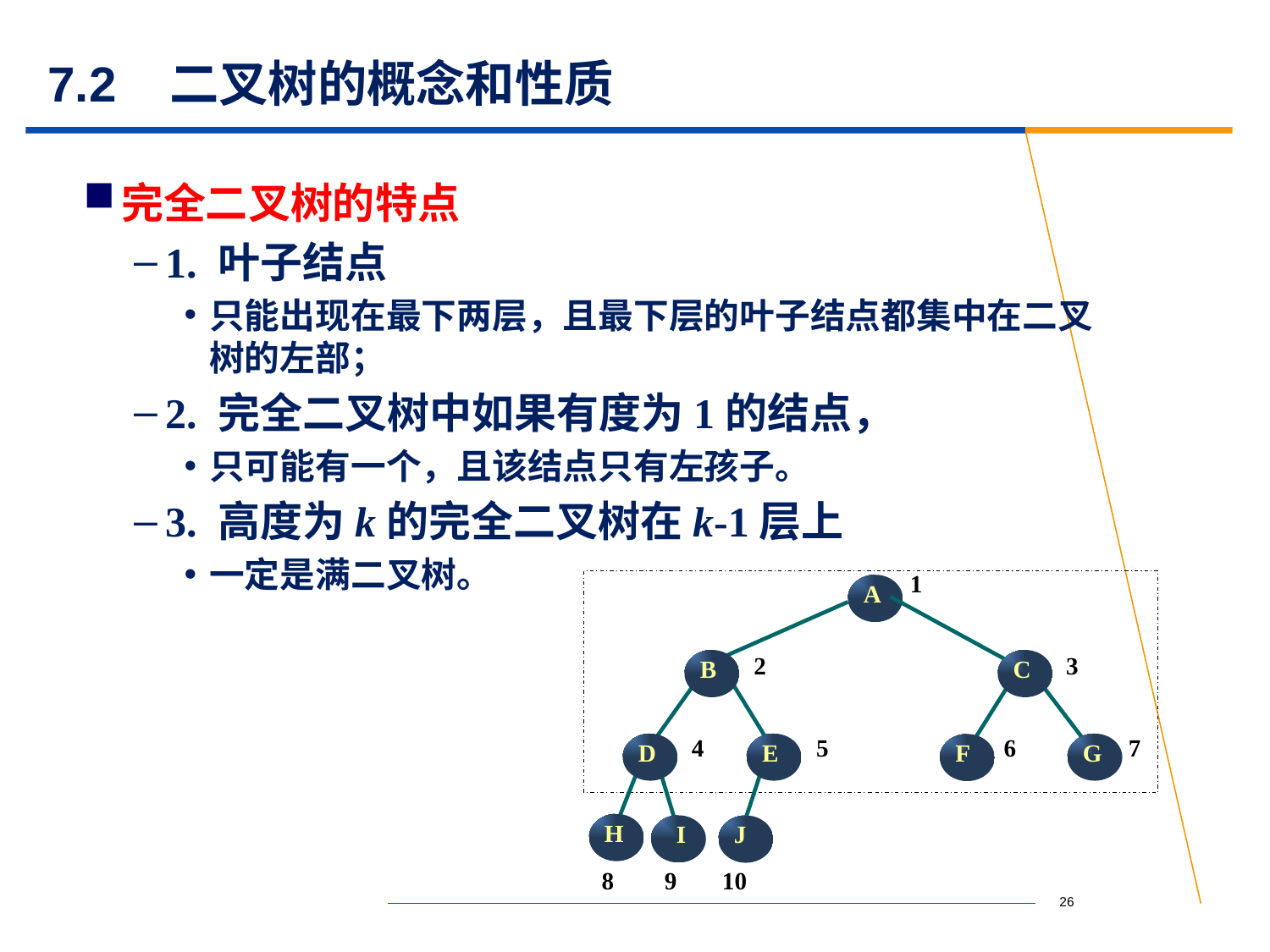

# 7.2   二叉树的概念和性质
完全二叉树的特点
1. 叶子结点
只能出现在最下两层，且最下层的叶子结点都集中在二叉树的左部；
2. 完全二叉树中如果有度为1的结点，
只可能有一个，且该结点只有左孩子。
3. 高度为k的完全二叉树在k-1层上
一定是满二叉树。
1
A

2
3
B
C

4
5
6
7
D
E
G
F

H
I
J
8
9
10